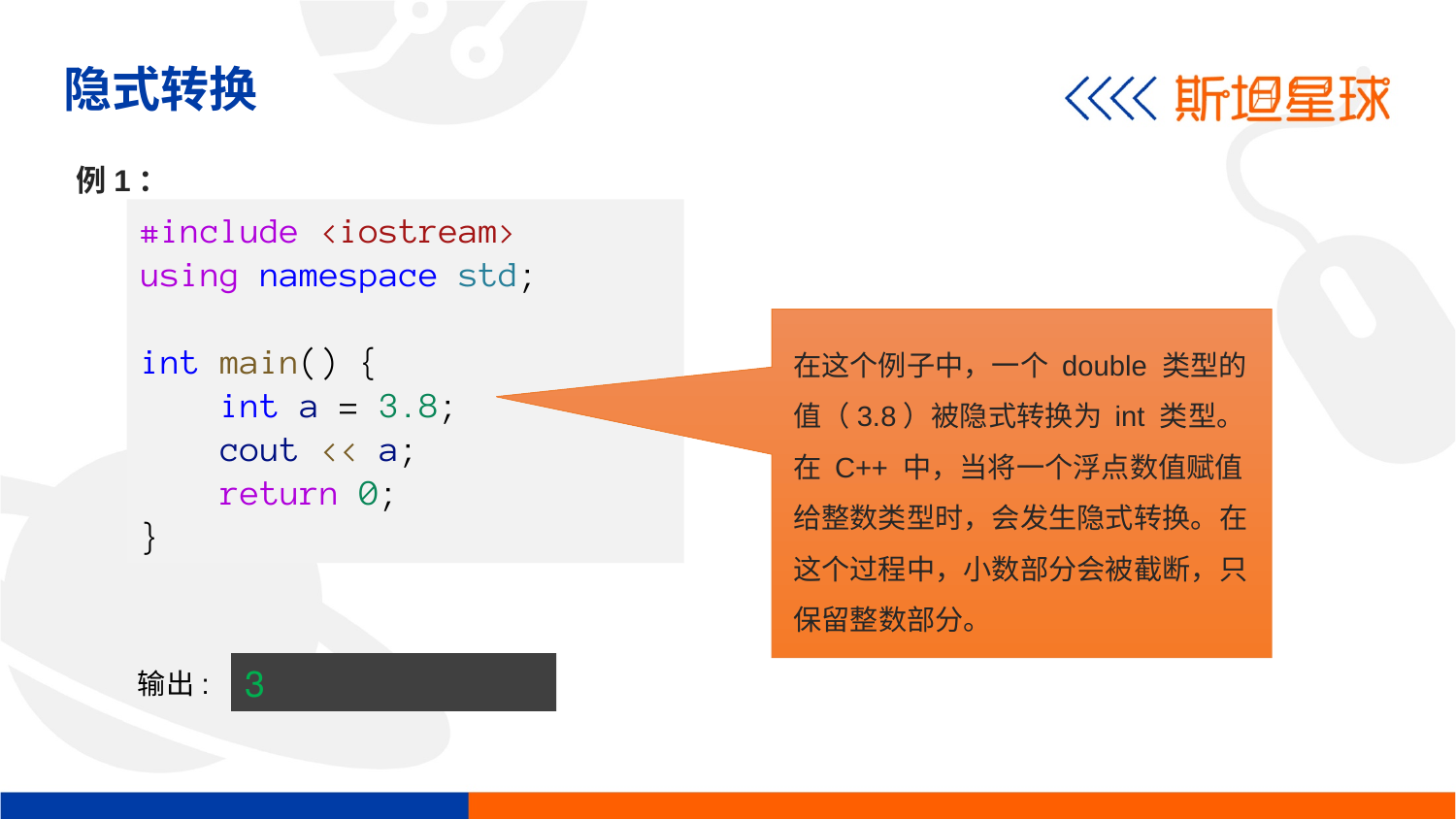

隐式转换
例1：
#include <iostream>
using namespace std;
int main() {
    int a = 3.8;
    cout << a;
    return 0;
}
在这个例子中，一个 double 类型的值（3.8）被隐式转换为 int 类型。在 C++ 中，当将一个浮点数值赋值给整数类型时，会发生隐式转换。在这个过程中，小数部分会被截断，只保留整数部分。
3
输出: